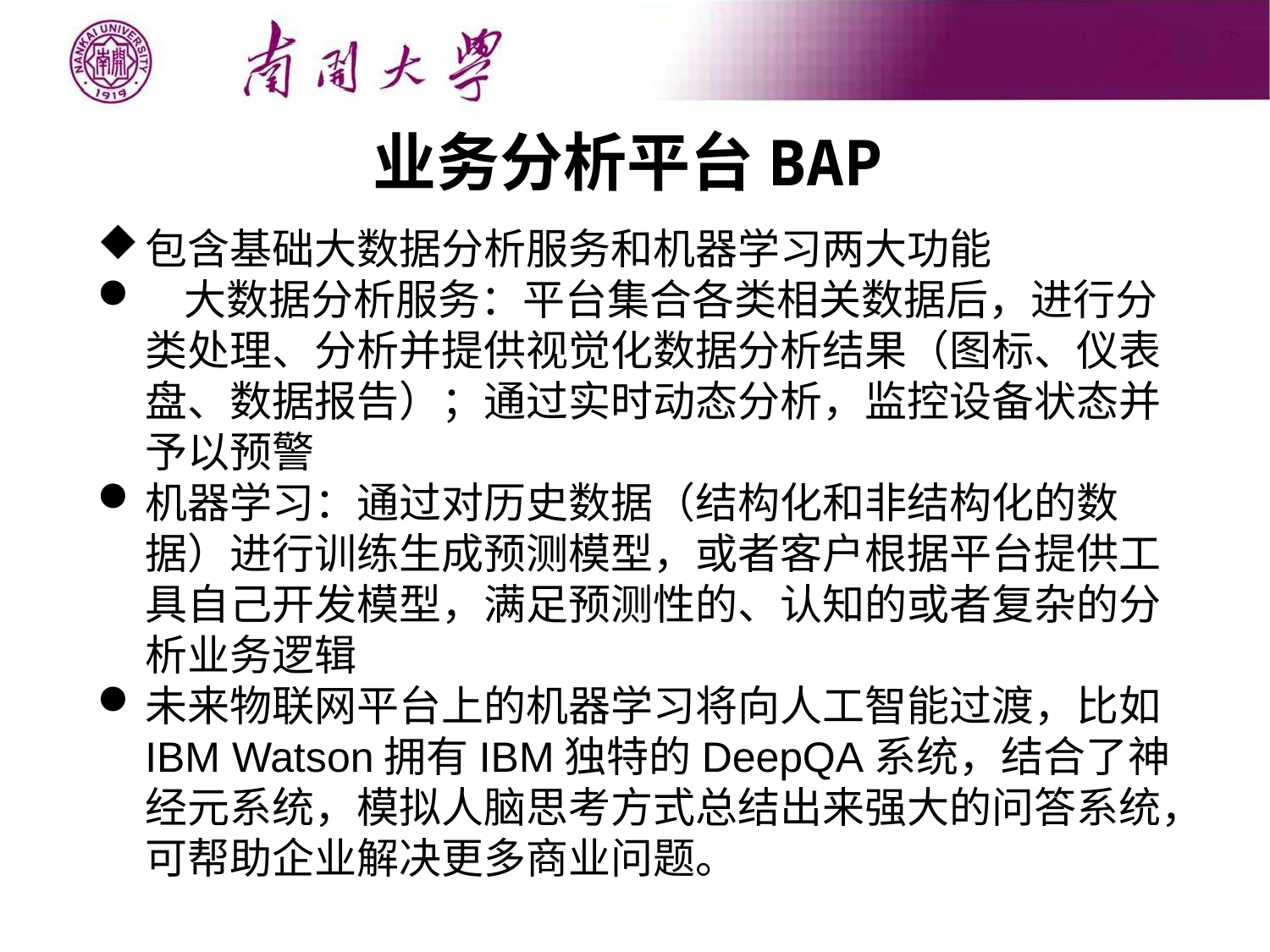

业务分析平台BAP
包含基础大数据分析服务和机器学习两大功能
   大数据分析服务：平台集合各类相关数据后，进行分类处理、分析并提供视觉化数据分析结果（图标、仪表盘、数据报告）；通过实时动态分析，监控设备状态并予以预警
机器学习：通过对历史数据（结构化和非结构化的数据）进行训练生成预测模型，或者客户根据平台提供工具自己开发模型，满足预测性的、认知的或者复杂的分析业务逻辑
未来物联网平台上的机器学习将向人工智能过渡，比如IBM Watson拥有IBM独特的DeepQA系统，结合了神经元系统，模拟人脑思考方式总结出来强大的问答系统，可帮助企业解决更多商业问题。